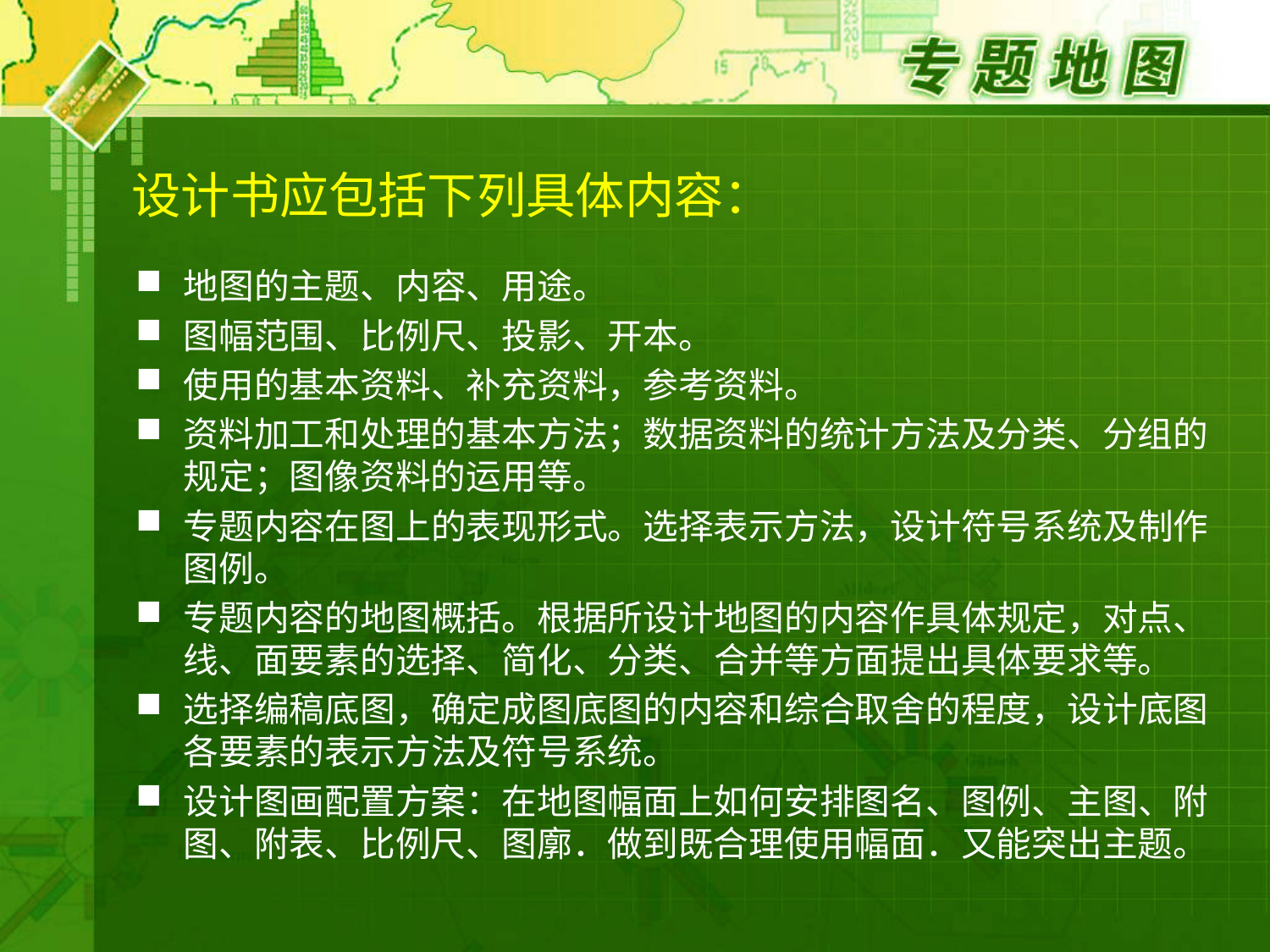

# 设计书应包括下列具体内容：
地图的主题、内容、用途。
图幅范围、比例尺、投影、开本。
使用的基本资料、补充资料，参考资料。
资料加工和处理的基本方法；数据资料的统计方法及分类、分组的规定；图像资料的运用等。
专题内容在图上的表现形式。选择表示方法，设计符号系统及制作图例。
专题内容的地图概括。根据所设计地图的内容作具体规定，对点、线、面要素的选择、简化、分类、合并等方面提出具体要求等。
选择编稿底图，确定成图底图的内容和综合取舍的程度，设计底图各要素的表示方法及符号系统。
设计图画配置方案：在地图幅面上如何安排图名、图例、主图、附图、附表、比例尺、图廓．做到既合理使用幅面．又能突出主题。